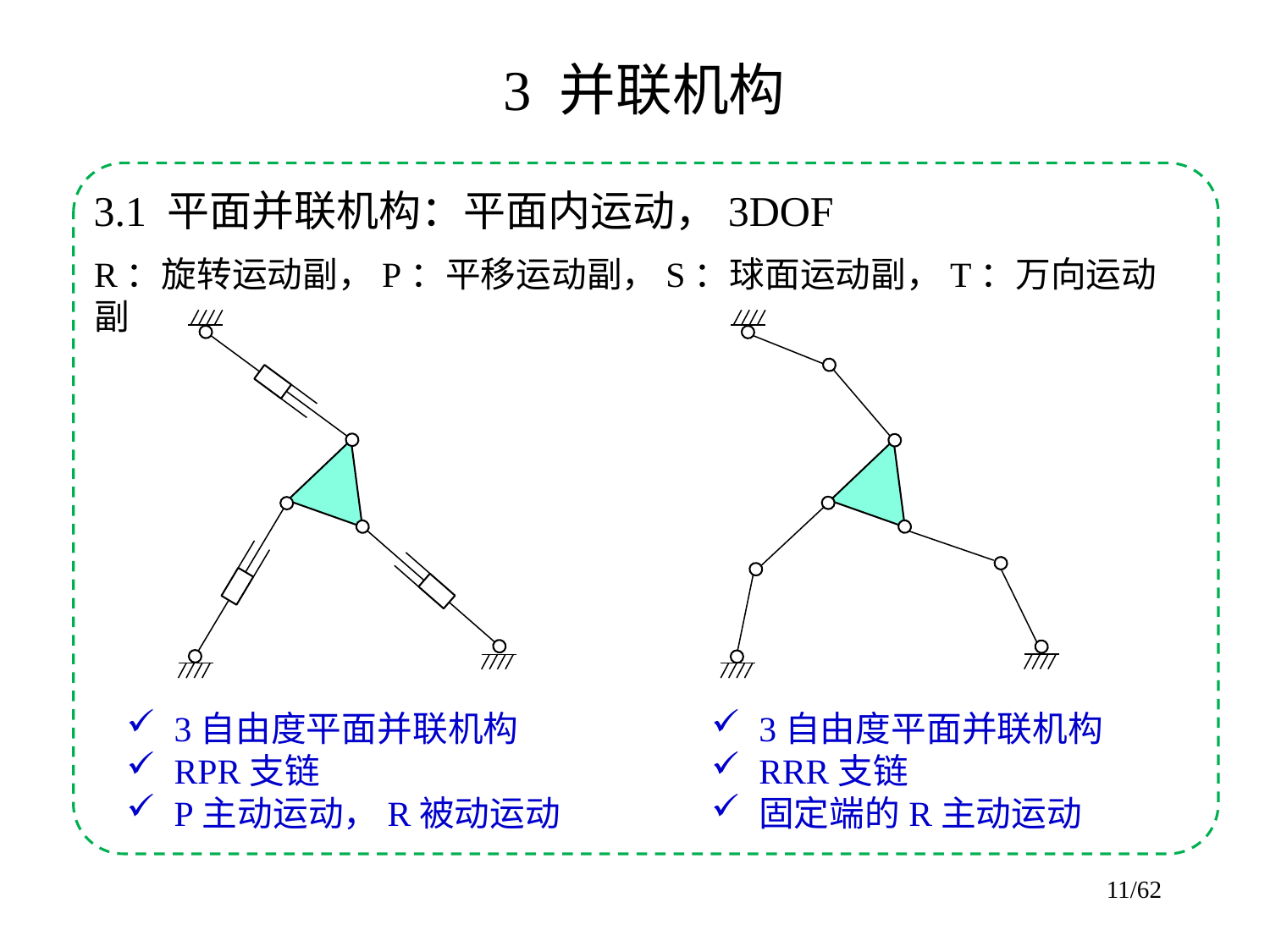

3 并联机构

3.1 平面并联机构：平面内运动，3DOF
R：旋转运动副，P：平移运动副，S：球面运动副，T：万向运动副

3自由度平面并联机构
RPR支链
P主动运动，R被动运动
3自由度平面并联机构
RRR支链
固定端的R主动运动
11/62